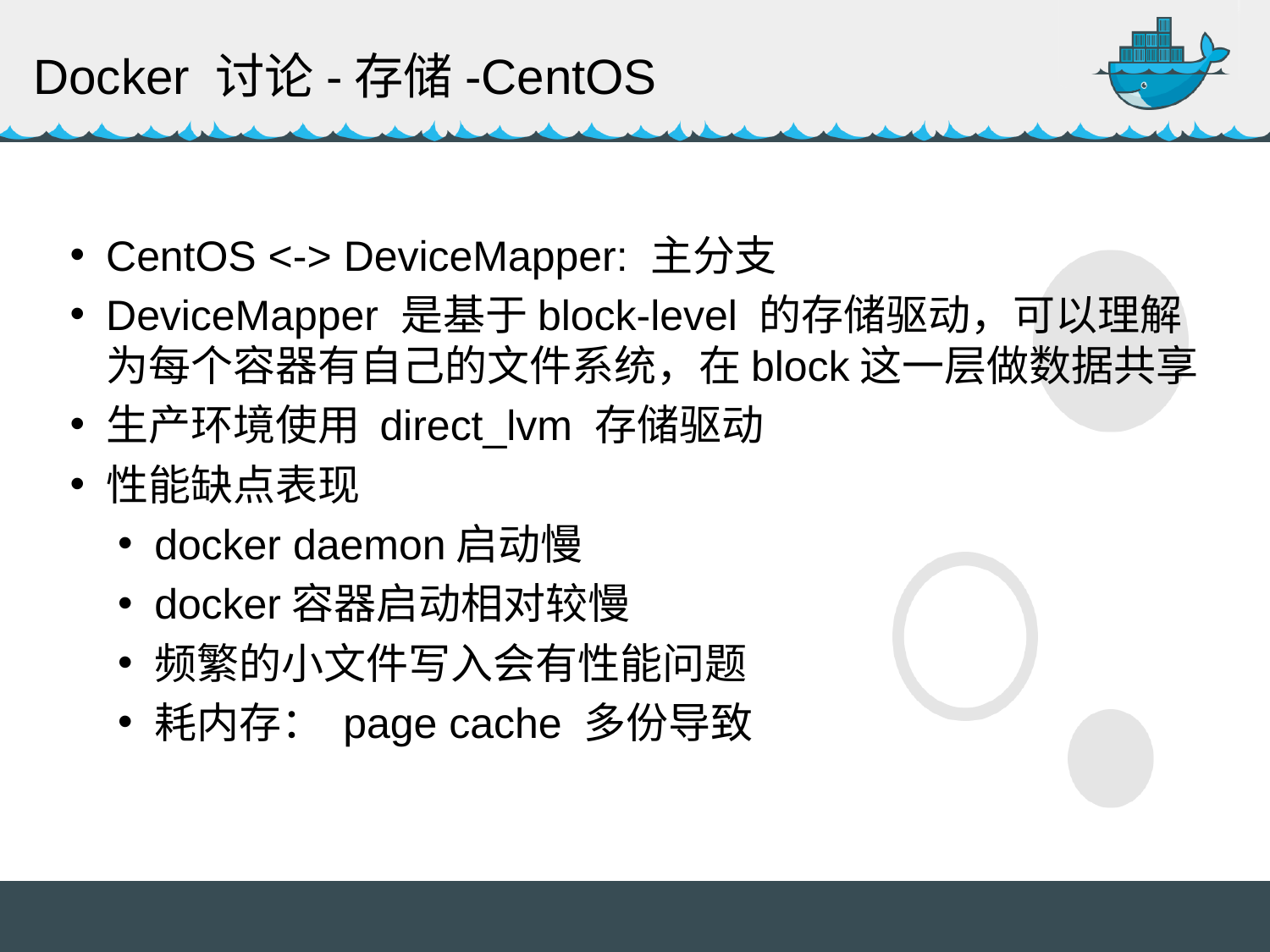

Docker 讨论-存储-CentOS
CentOS <-> DeviceMapper: 主分支
DeviceMapper 是基于block-level 的存储驱动，可以理解为每个容器有自己的文件系统，在block这一层做数据共享
生产环境使用 direct_lvm 存储驱动
性能缺点表现
docker daemon启动慢
docker容器启动相对较慢
频繁的小文件写入会有性能问题
耗内存： page cache 多份导致